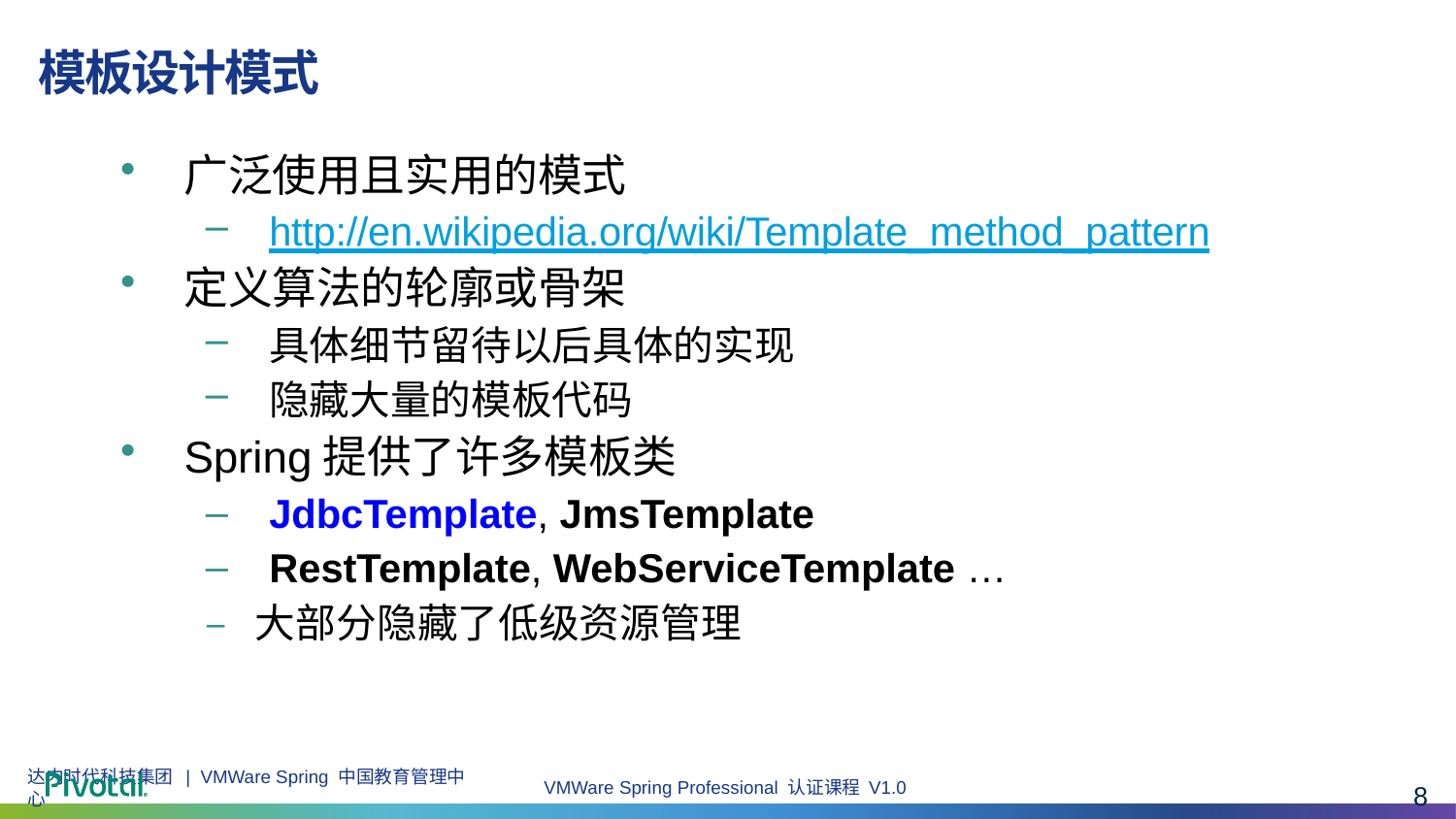

# 模板设计模式
广泛使用且实用的模式
http://en.wikipedia.org/wiki/Template_method_pattern
定义算法的轮廓或骨架
具体细节留待以后具体的实现
隐藏大量的模板代码
Spring提供了许多模板类
JdbcTemplate, JmsTemplate
RestTemplate, WebServiceTemplate …
–  大部分隐藏了低级资源管理
8